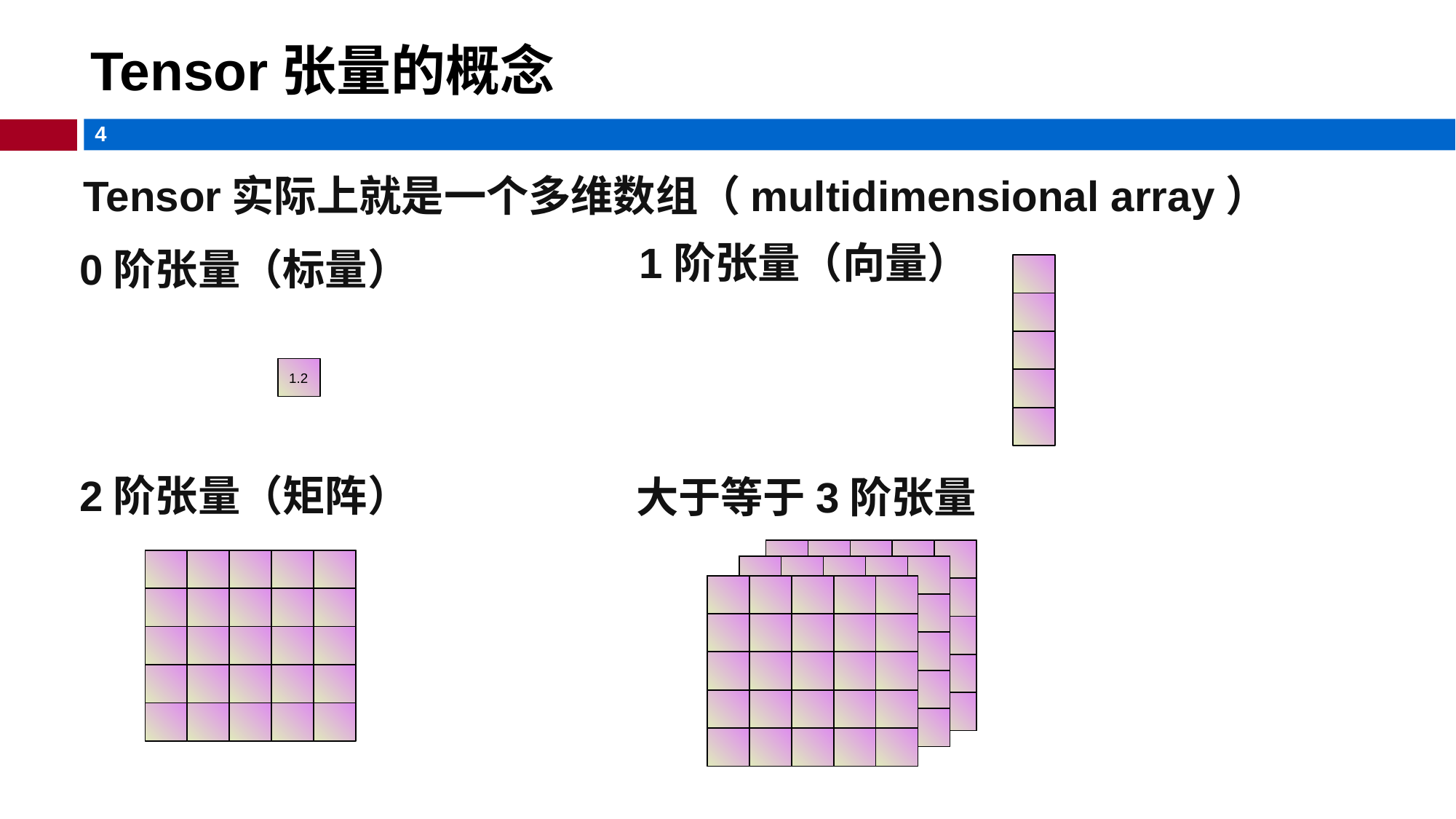

# Tensor张量的概念
Tensor实际上就是一个多维数组（multidimensional array）
1阶张量（向量）
0阶张量（标量）

1.2
2阶张量（矩阵）
大于等于3阶张量